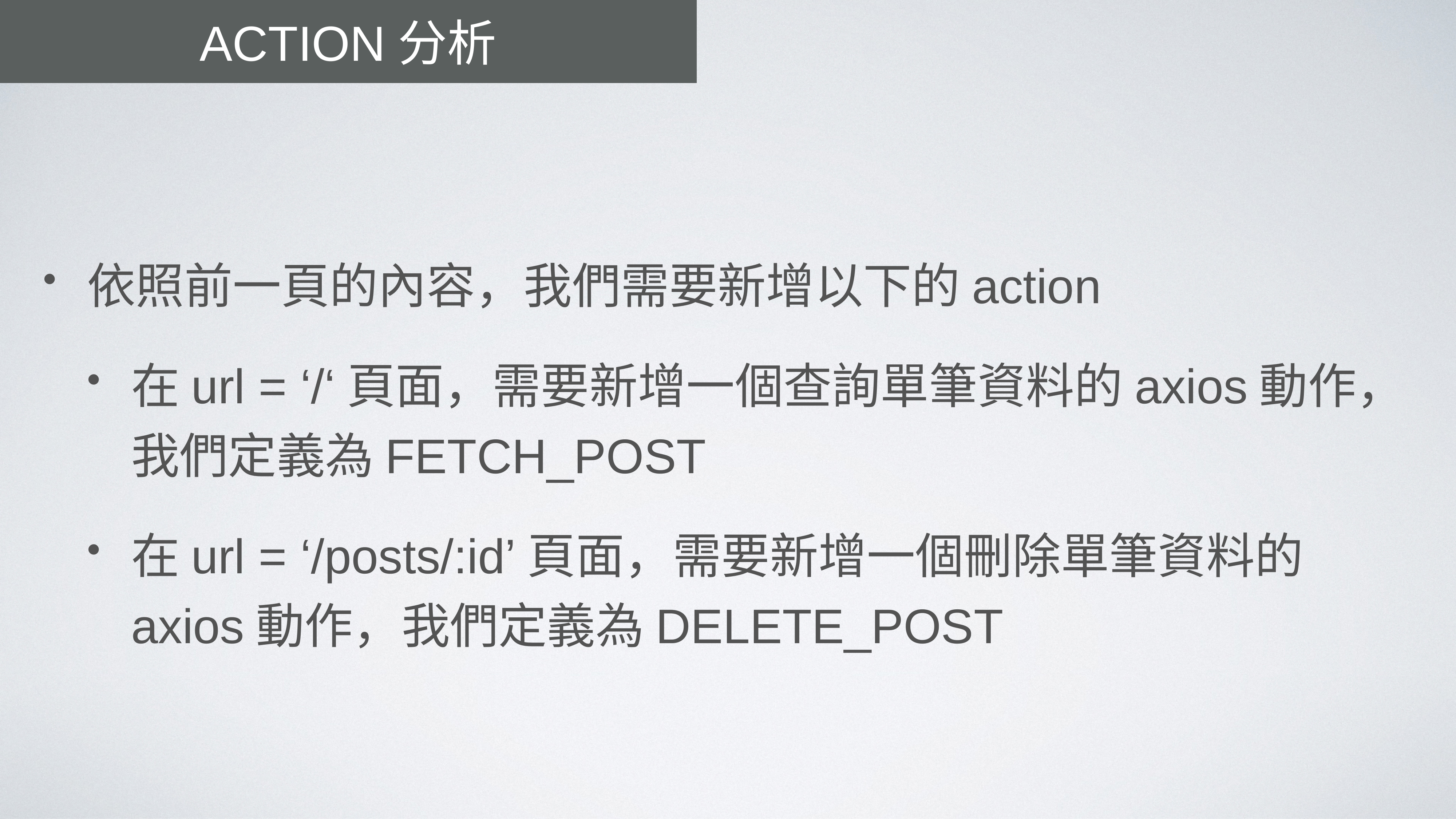

57
# action分析
依照前一頁的內容，我們需要新增以下的action
在url = ‘/‘頁面，需要新增一個查詢單筆資料的axios動作，我們定義為FETCH_POST
在url = ‘/posts/:id’頁面，需要新增一個刪除單筆資料的axios動作，我們定義為DELETE_POST